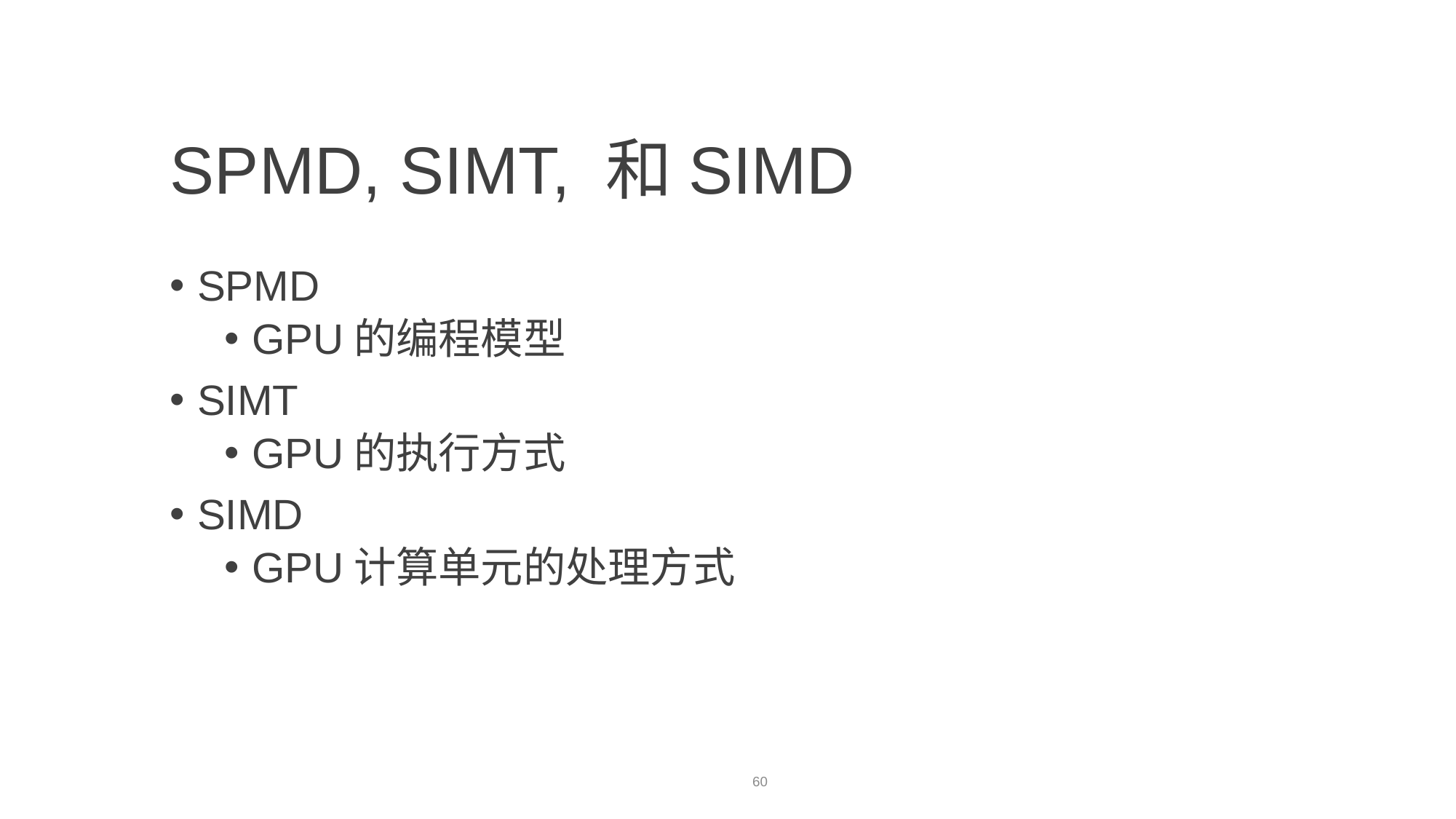

SPMD, SIMT, 和SIMD
SPMD
GPU的编程模型
SIMT
GPU的执行方式
SIMD
GPU计算单元的处理方式
60